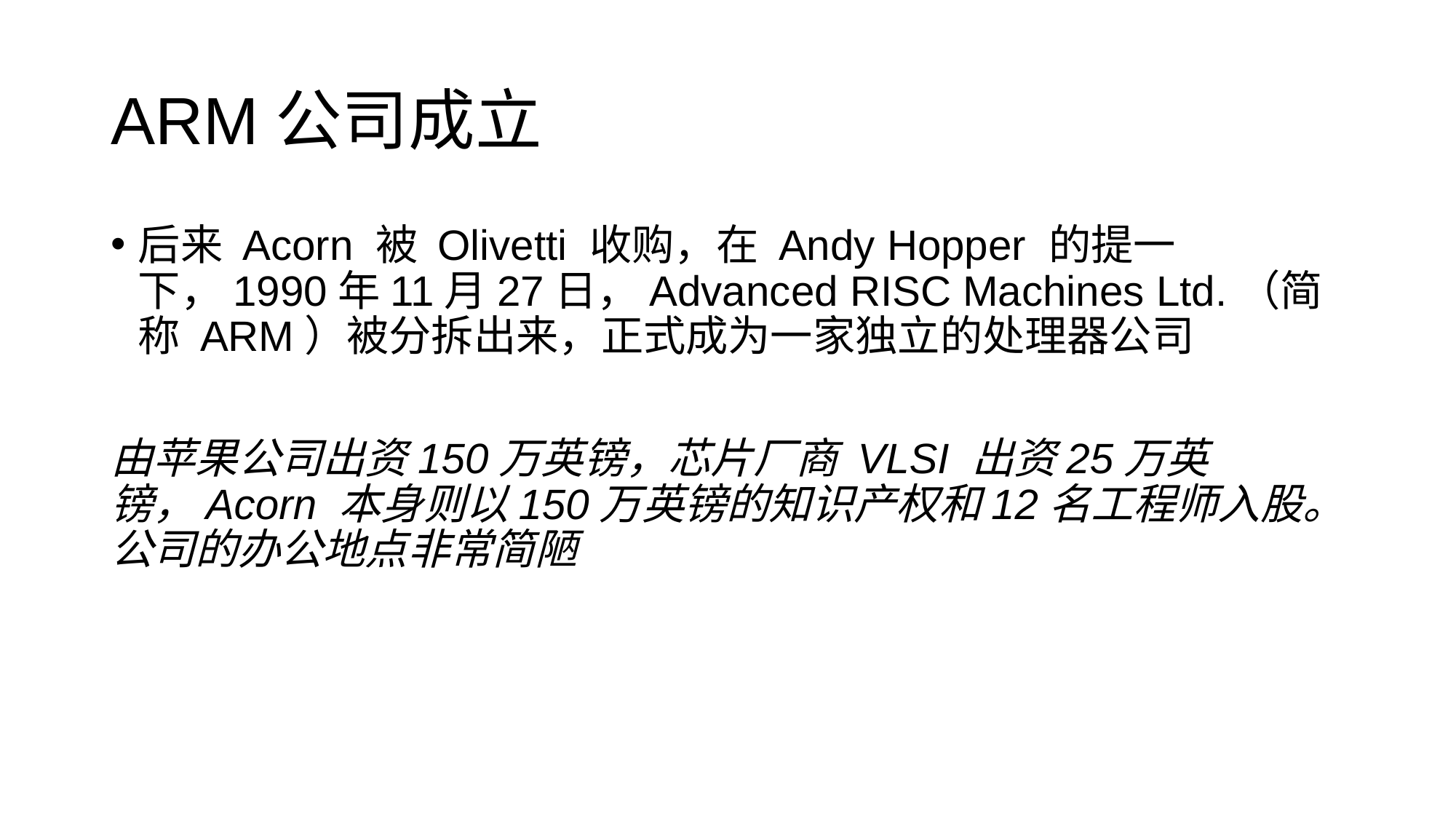

# ARM公司成立
后来 Acorn 被 Olivetti 收购，在 Andy Hopper 的提一下，1990年11月27日，Advanced RISC Machines Ltd.（简称 ARM）被分拆出来，正式成为一家独立的处理器公司

由苹果公司出资150万英镑，芯片厂商 VLSI 出资25万英镑，Acorn 本身则以150万英镑的知识产权和12名工程师入股。公司的办公地点非常简陋